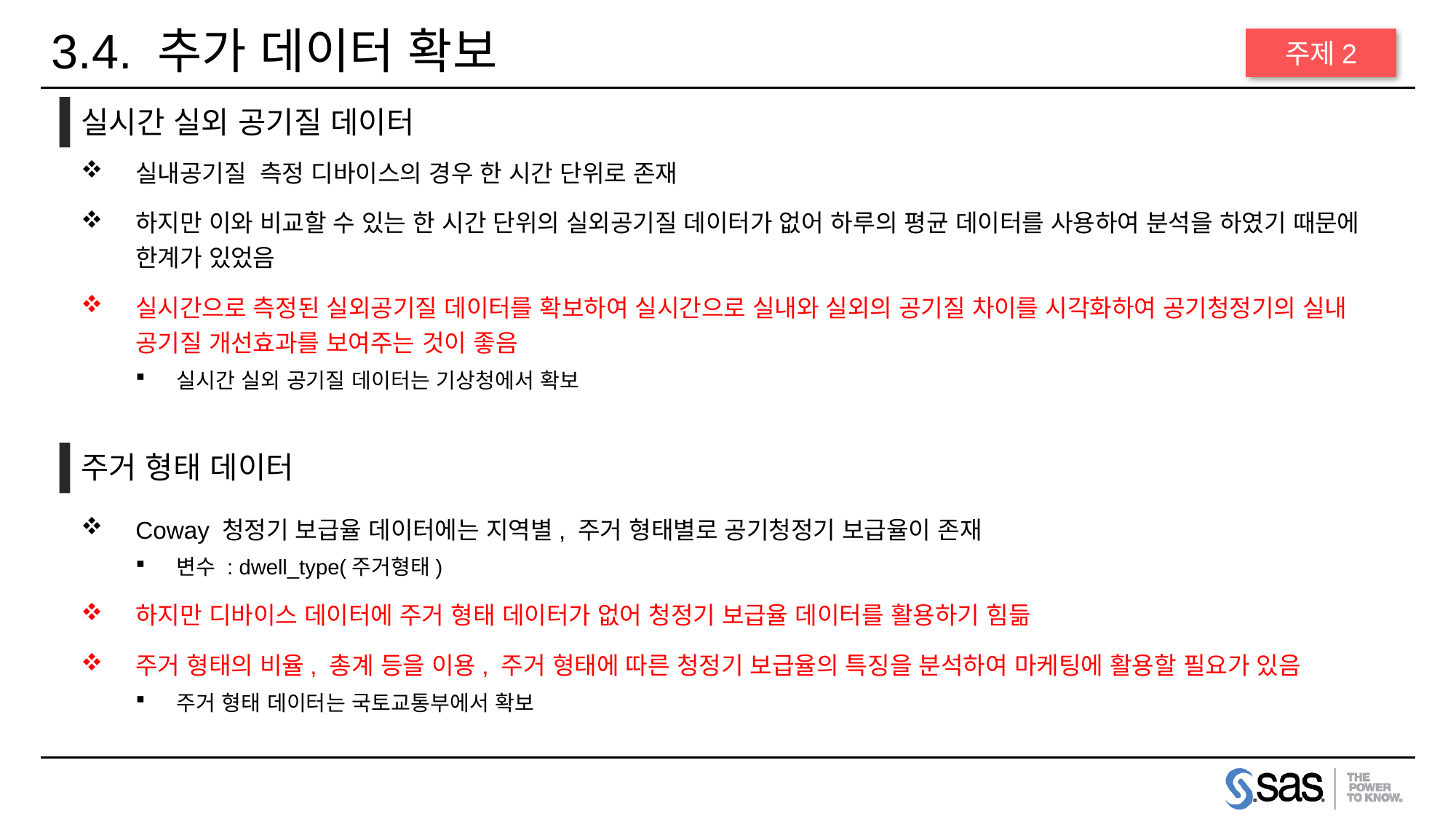

# 3.4. 추가 데이터 확보
주제2

실시간 실외 공기질 데이터
실내공기질  측정 디바이스의 경우 한 시간 단위로 존재
하지만 이와 비교할 수 있는 한 시간 단위의 실외공기질 데이터가 없어 하루의 평균 데이터를 사용하여 분석을 하였기 때문에 한계가 있었음
실시간으로 측정된 실외공기질 데이터를 확보하여 실시간으로 실내와 실외의 공기질 차이를 시각화하여 공기청정기의 실내 공기질 개선효과를 보여주는 것이 좋음
실시간 실외 공기질 데이터는 기상청에서 확보

주거 형태 데이터
Coway 청정기 보급율 데이터에는 지역별, 주거 형태별로 공기청정기 보급율이 존재
변수 : dwell_type(주거형태)
하지만 디바이스 데이터에 주거 형태 데이터가 없어 청정기 보급율 데이터를 활용하기 힘듦
주거 형태의 비율, 총계 등을 이용, 주거 형태에 따른 청정기 보급율의 특징을 분석하여 마케팅에 활용할 필요가 있음
주거 형태 데이터는 국토교통부에서 확보